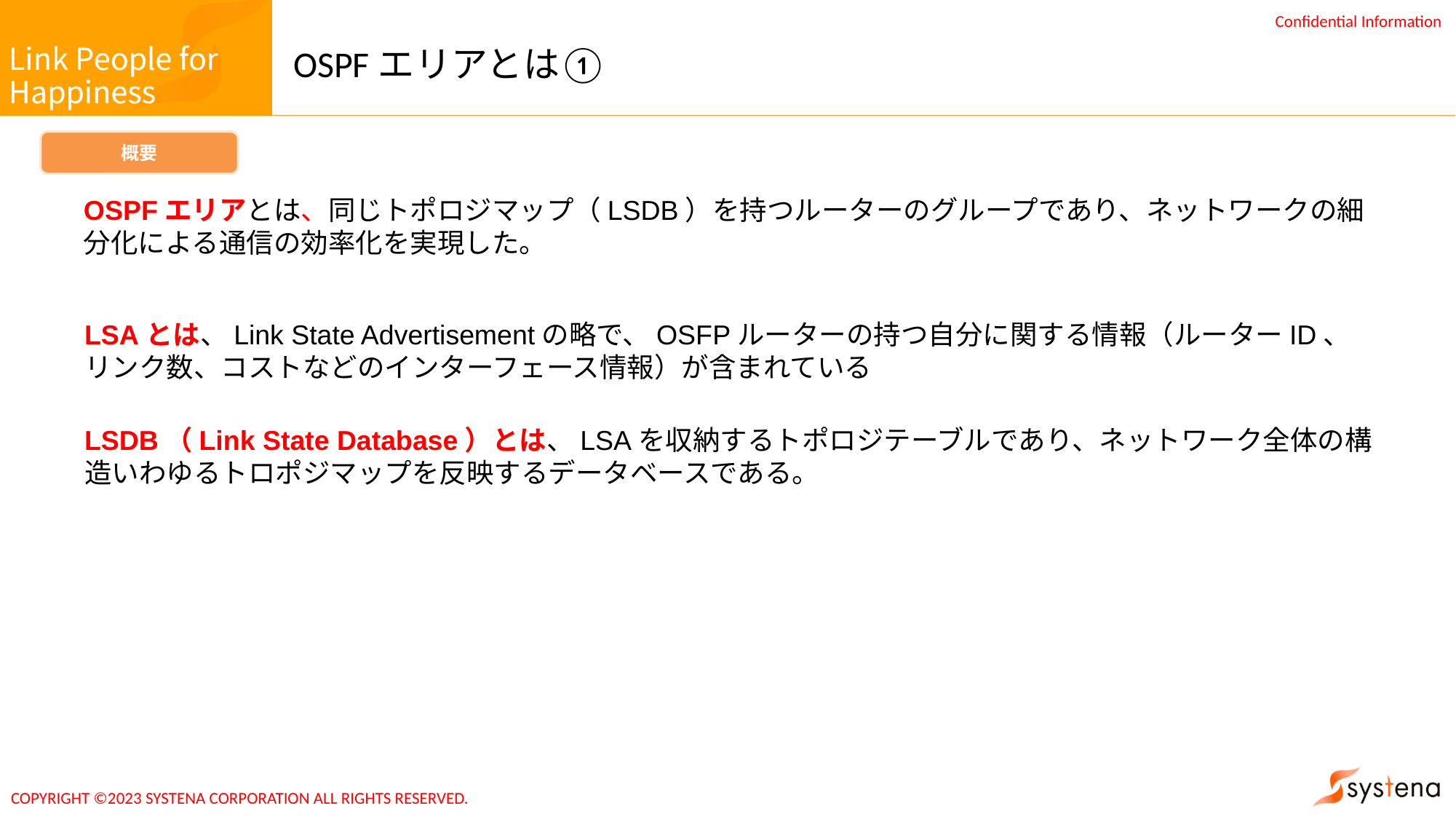

# OSPFエリアとは①
概要
OSPFエリアとは、同じトポロジマップ（LSDB）を持つルーターのグループであり、ネットワークの細分化による通信の効率化を実現した。
LSAとは、Link State Advertisementの略で、OSFPルーターの持つ自分に関する情報（ルーターID、リンク数、コストなどのインターフェース情報）が含まれている
LSDB（Link State Database）とは、LSAを収納するトポロジテーブルであり、ネットワーク全体の構造いわゆるトロポジマップを反映するデータベースである。